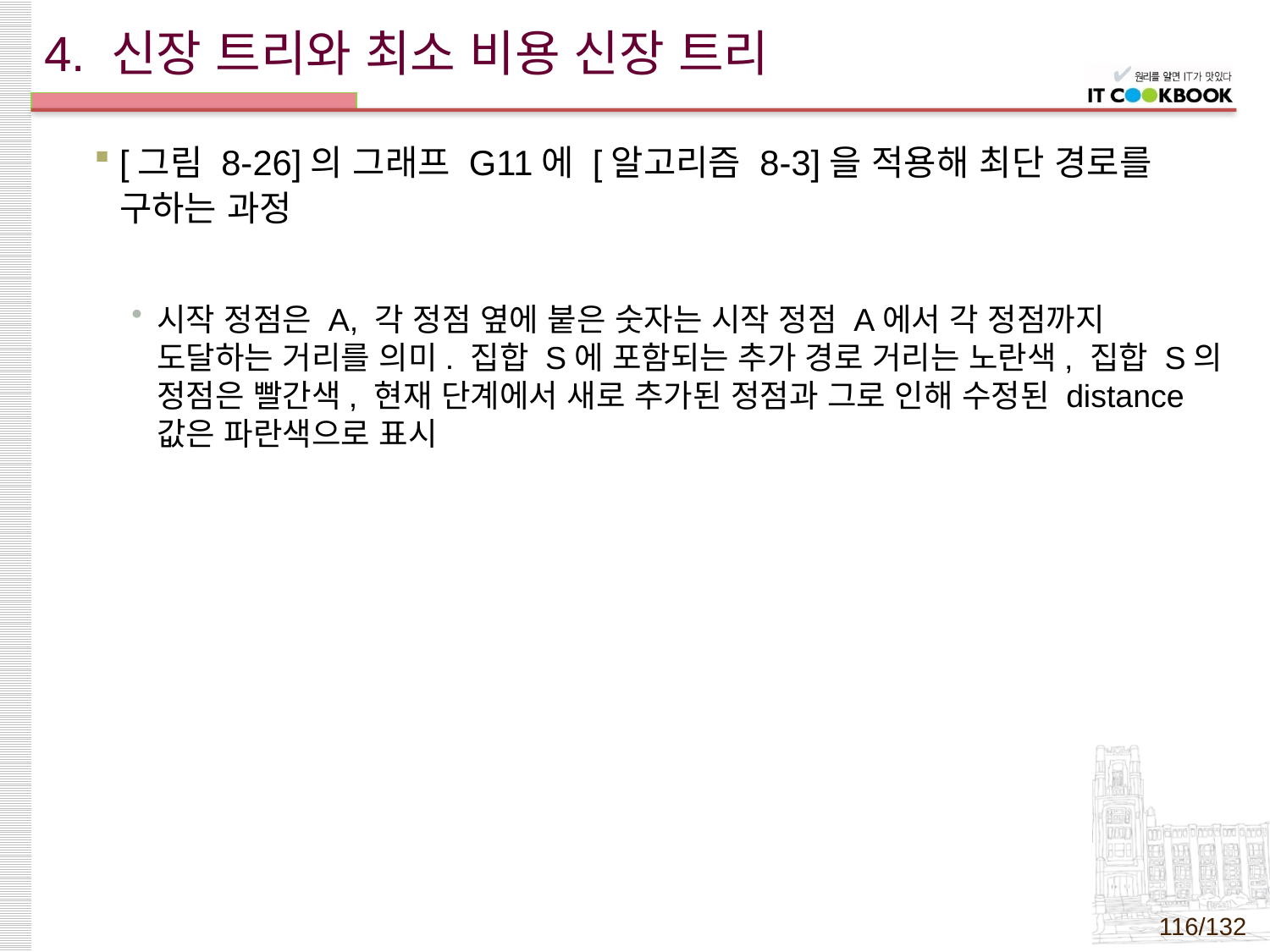

# 4. 신장 트리와 최소 비용 신장 트리
[그림 8-26]의 그래프 G11에 [알고리즘 8-3]을 적용해 최단 경로를 구하는 과정

시작 정점은 A, 각 정점 옆에 붙은 숫자는 시작 정점 A에서 각 정점까지 도달하는 거리를 의미. 집합 S에 포함되는 추가 경로 거리는 노란색, 집합 S의 정점은 빨간색, 현재 단계에서 새로 추가된 정점과 그로 인해 수정된 distance값은 파란색으로 표시